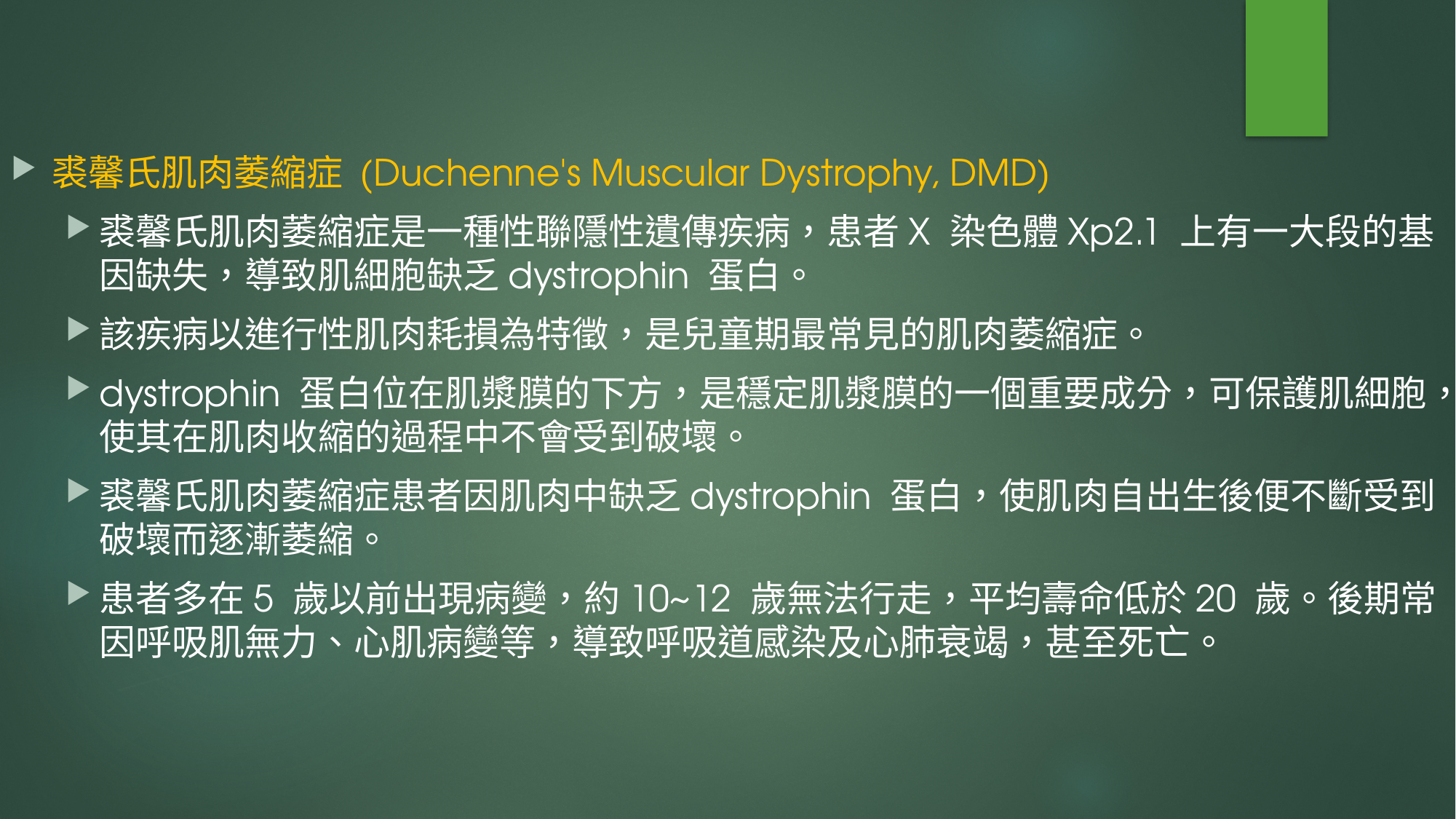

裘馨氏肌肉萎縮症 (Duchenne's Muscular Dystrophy, DMD)
裘馨氏肌肉萎縮症是一種性聯隱性遺傳疾病，患者X 染色體Xp2.1 上有一大段的基因缺失，導致肌細胞缺乏dystrophin 蛋白。
該疾病以進行性肌肉耗損為特徵，是兒童期最常見的肌肉萎縮症。
dystrophin 蛋白位在肌漿膜的下方，是穩定肌漿膜的一個重要成分，可保護肌細胞，使其在肌肉收縮的過程中不會受到破壞。
裘馨氏肌肉萎縮症患者因肌肉中缺乏dystrophin 蛋白，使肌肉自出生後便不斷受到破壞而逐漸萎縮。
患者多在5 歲以前出現病變，約10~12 歲無法行走，平均壽命低於20 歲。後期常因呼吸肌無力、心肌病變等，導致呼吸道感染及心肺衰竭，甚至死亡。